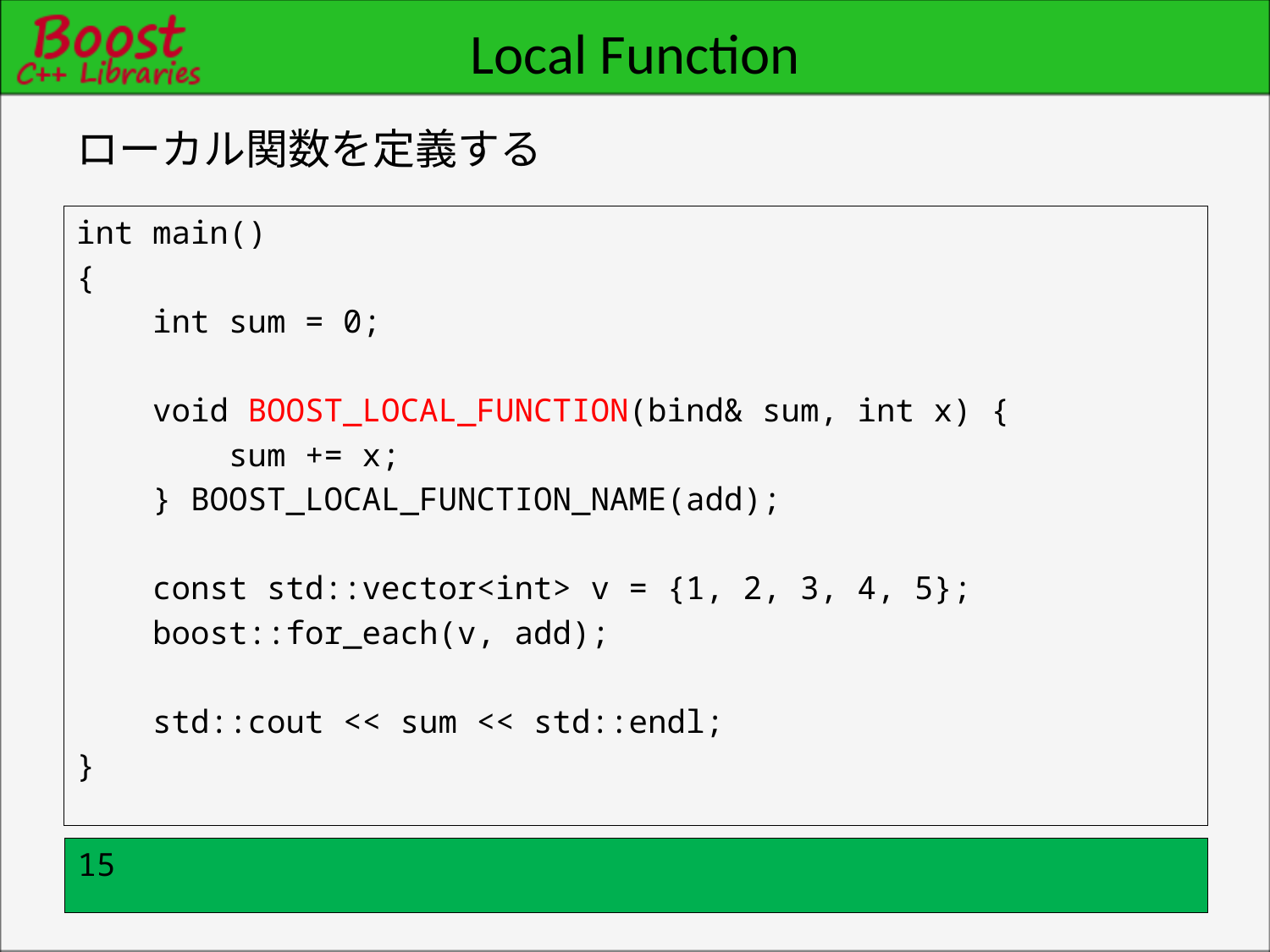

# Local Function
ローカル関数を定義する
int main()
{
    int sum = 0;

    void BOOST_LOCAL_FUNCTION(bind& sum, int x) {
        sum += x;
    } BOOST_LOCAL_FUNCTION_NAME(add);

    const std::vector<int> v = {1, 2, 3, 4, 5};
    boost::for_each(v, add);

    std::cout << sum << std::endl;
}
15